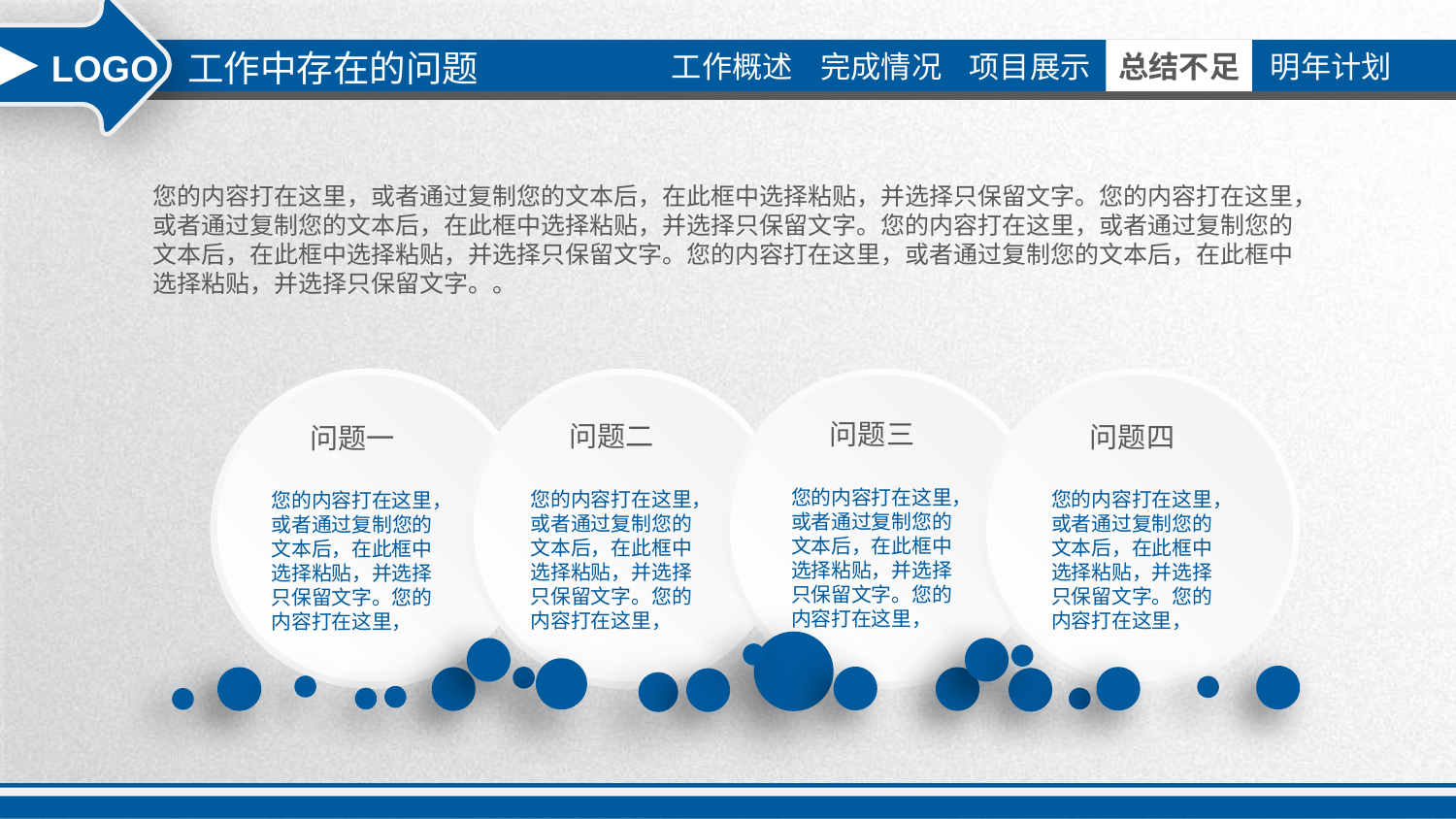

工作中存在的问题
LOGO

您的内容打在这里，或者通过复制您的文本后，在此框中选择粘贴，并选择只保留文字。您的内容打在这里，或者通过复制您的文本后，在此框中选择粘贴，并选择只保留文字。您的内容打在这里，或者通过复制您的文本后，在此框中选择粘贴，并选择只保留文字。您的内容打在这里，或者通过复制您的文本后，在此框中选择粘贴，并选择只保留文字。。

     问题三

您的内容打在这里，或者通过复制您的文本后，在此框中选择粘贴，并选择只保留文字。您的内容打在这里，
     问题二

您的内容打在这里，或者通过复制您的文本后，在此框中选择粘贴，并选择只保留文字。您的内容打在这里，
     问题四

您的内容打在这里，或者通过复制您的文本后，在此框中选择粘贴，并选择只保留文字。您的内容打在这里，
     问题一

您的内容打在这里，或者通过复制您的文本后，在此框中选择粘贴，并选择只保留文字。您的内容打在这里，

延时符